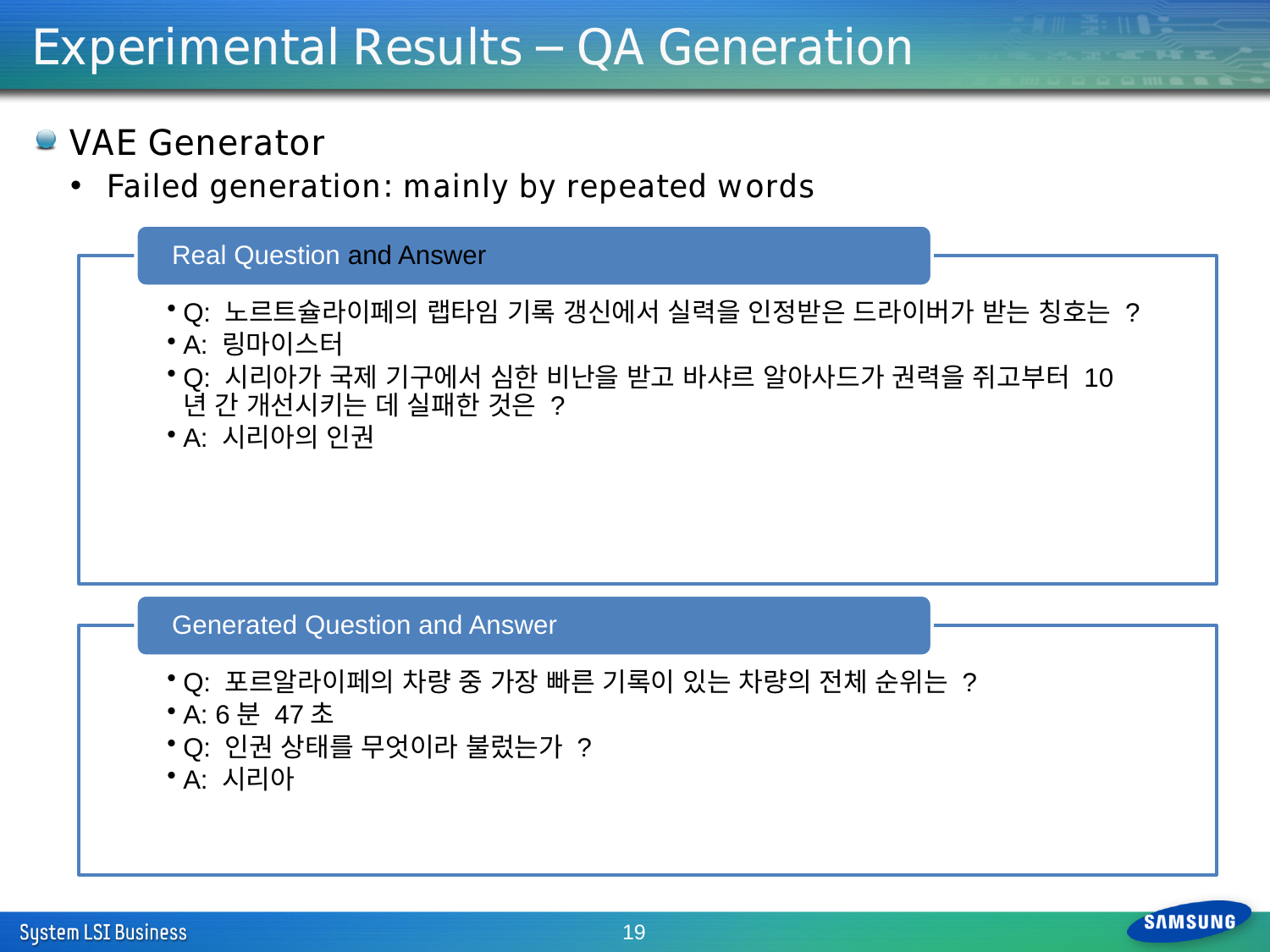

# Experimental Results – QA Generation
VAE Generator
Failed generation: mainly by repeated words
Q: 노르트슐라이페의 랩타임 기록 갱신에서 실력을 인정받은 드라이버가 받는 칭호는 ?
A: 링마이스터
Q: 시리아가 국제 기구에서 심한 비난을 받고 바샤르 알아사드가 권력을 쥐고부터 10년 간 개선시키는 데 실패한 것은 ?
A: 시리아의 인권
Real Question and Answer
Q: 포르알라이페의 차량 중 가장 빠른 기록이 있는 차량의 전체 순위는 ?
A: 6분 47초
Q: 인권 상태를 무엇이라 불렀는가 ?
A: 시리아
Generated Question and Answer
19